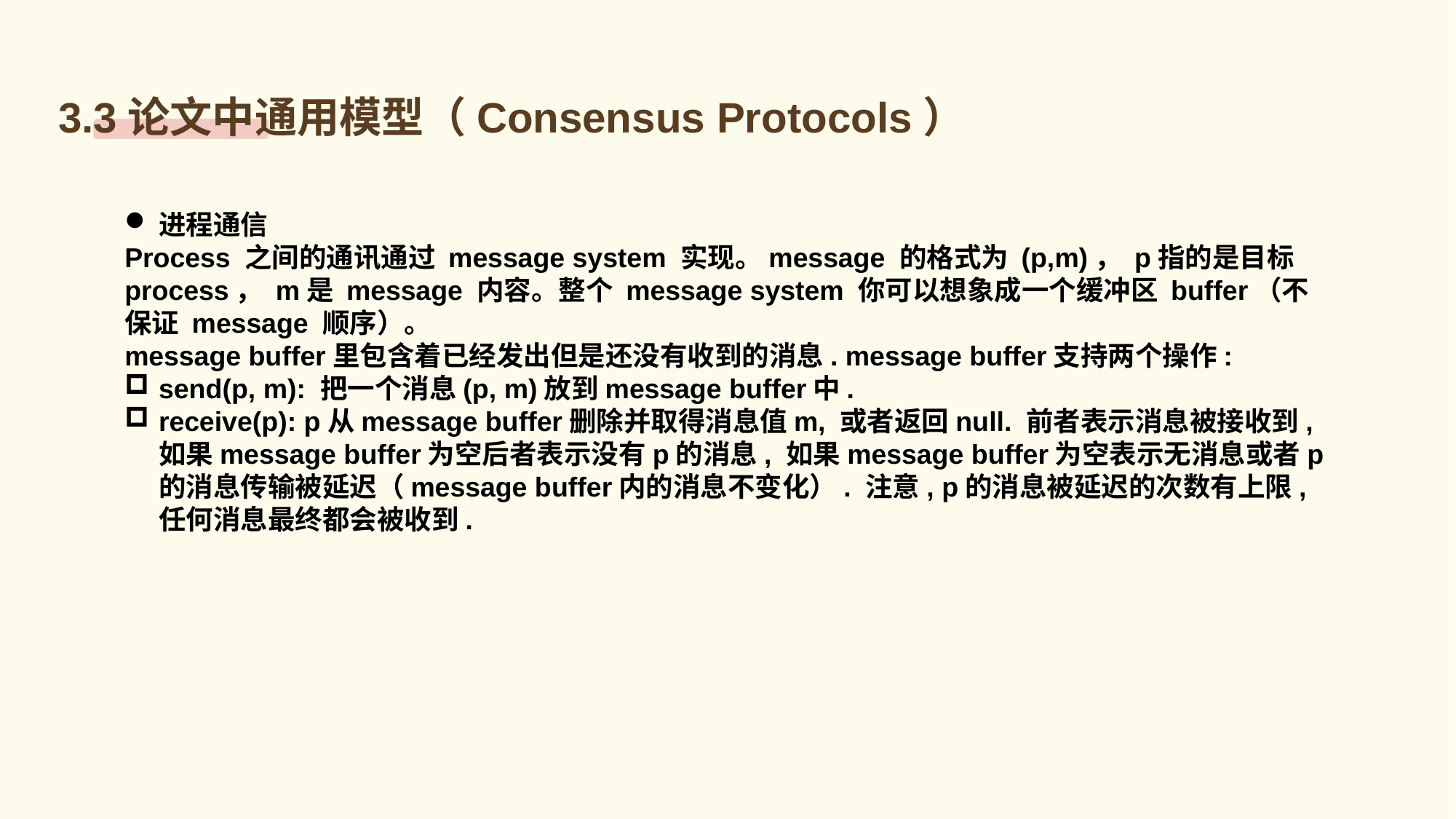

3.3论文中通用模型（Consensus Protocols）

进程通信
Process 之间的通讯通过 message system 实现。message 的格式为 (p,m)， p指的是目标 process， m是 message 内容。整个 message system 你可以想象成一个缓冲区 buffer（不保证 message 顺序）。
message buffer里包含着已经发出但是还没有收到的消息. message buffer支持两个操作:
send(p, m): 把一个消息(p, m)放到message buffer中.
receive(p): p从message buffer删除并取得消息值m, 或者返回null. 前者表示消息被接收到, 如果message buffer为空后者表示没有p的消息, 如果message buffer为空表示无消息或者p的消息传输被延迟（message buffer内的消息不变化）. 注意, p的消息被延迟的次数有上限, 任何消息最终都会被收到.